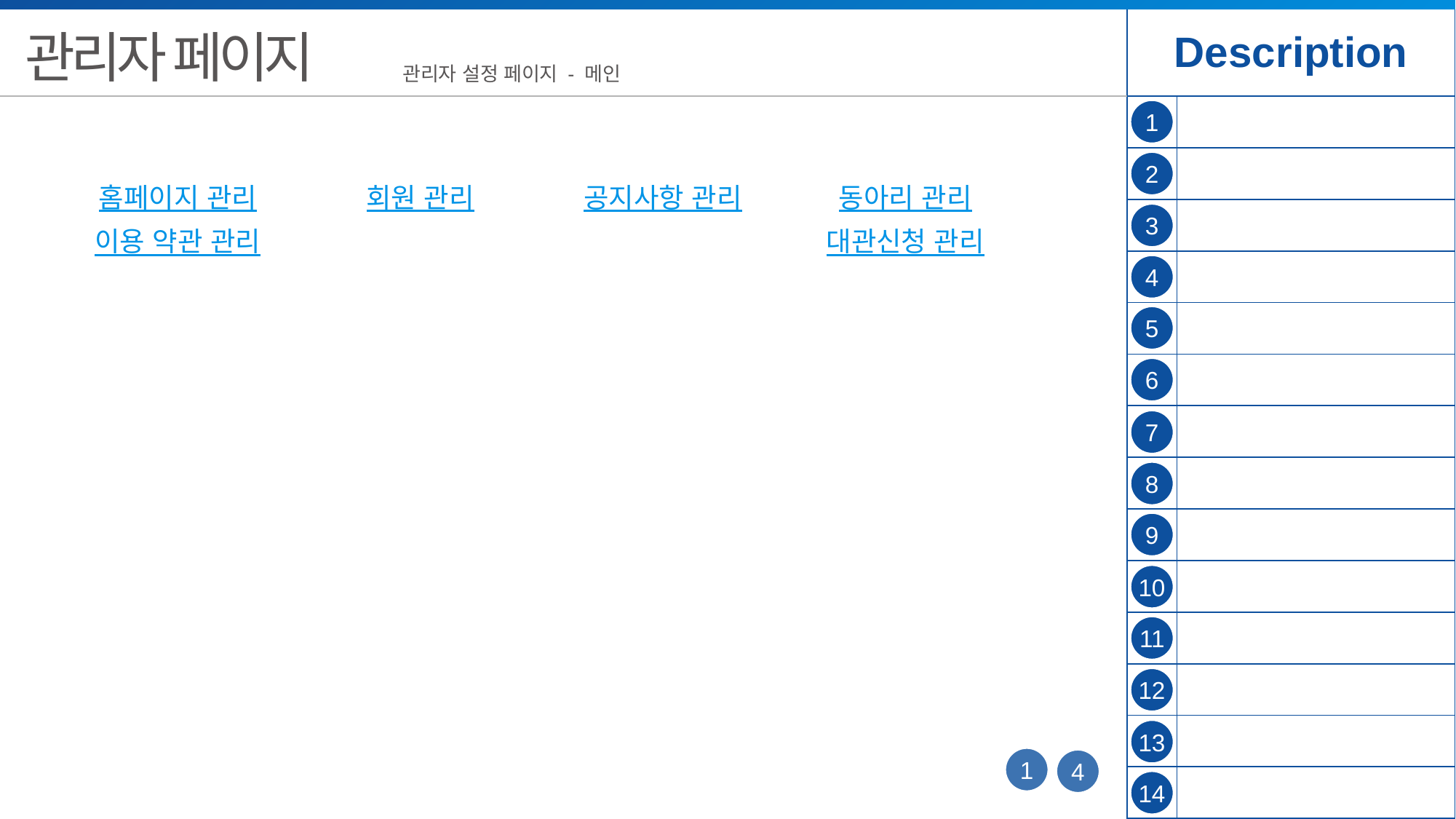

| Description |  |
| --- | --- |
|  |  |
|  |  |
|  |  |
|  |  |
|  |  |
|  |  |
|  |  |
|  |  |
|  |  |
|  |  |
|  |  |
|  |  |
|  |  |
|  |  |
관리자 페이지
관리자 설정 페이지 - 메인
1
2
| 홈페이지 관리 | 회원 관리 | 공지사항 관리 | 동아리 관리 |
| --- | --- | --- | --- |
| 이용 약관 관리 |  |  | 대관신청 관리 |
|  |  |  |  |
|  |  |  |  |
3
4
5
6
7
8
9
10
11
12
13
1
4
14